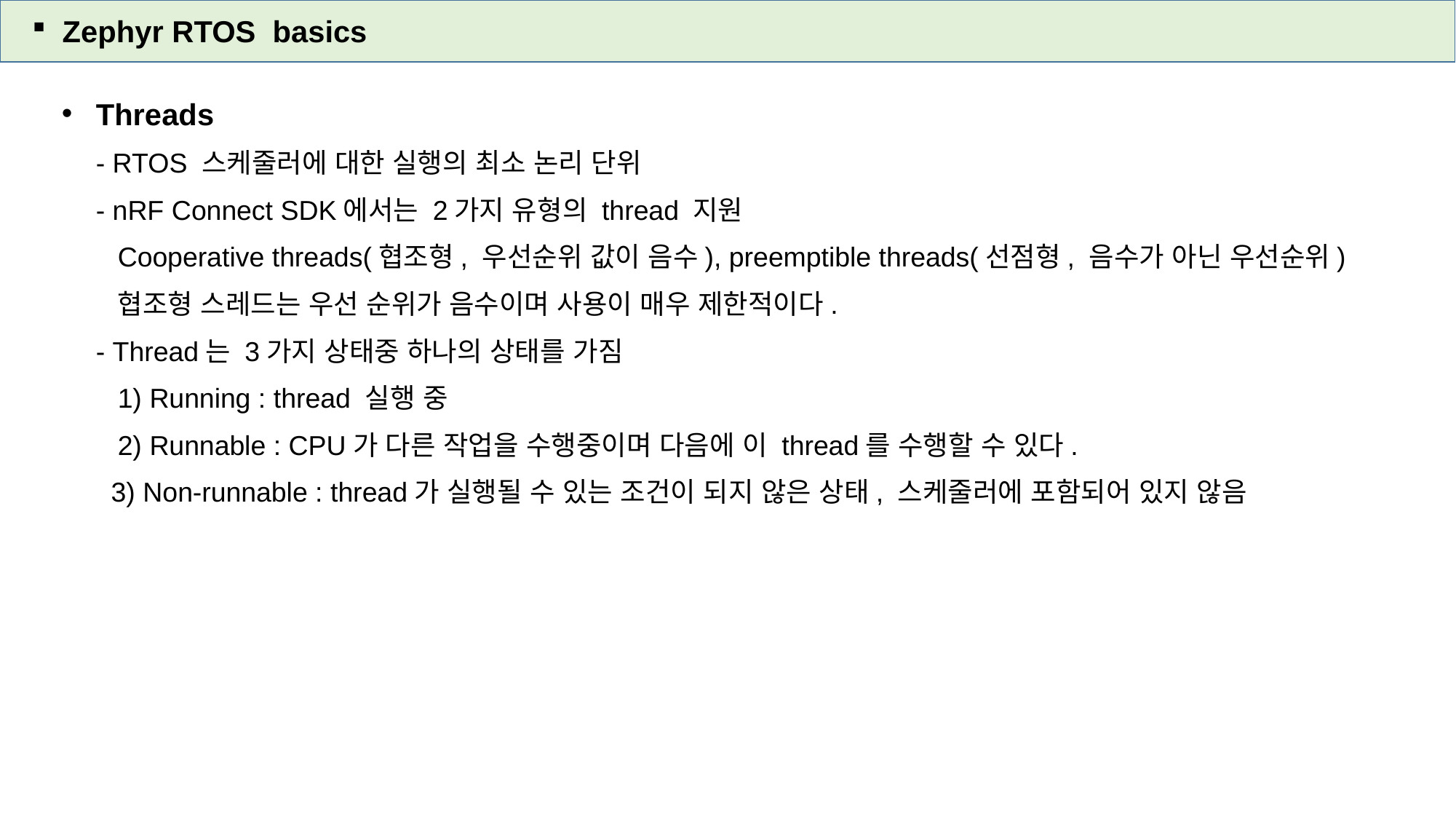

Zephyr RTOS  basics

Threads
- RTOS 스케줄러에 대한 실행의 최소 논리 단위
- nRF Connect SDK에서는 2가지 유형의 thread 지원
  Cooperative threads(협조형, 우선순위 값이 음수), preemptible threads(선점형, 음수가 아닌 우선순위)
  협조형 스레드는 우선 순위가 음수이며 사용이 매우 제한적이다.
- Thread는 3가지 상태중 하나의 상태를 가짐
  1) Running : thread 실행 중
  2) Runnable : CPU가 다른 작업을 수행중이며 다음에 이 thread를 수행할 수 있다.
  3) Non-runnable : thread가 실행될 수 있는 조건이 되지 않은 상태, 스케줄러에 포함되어 있지 않음